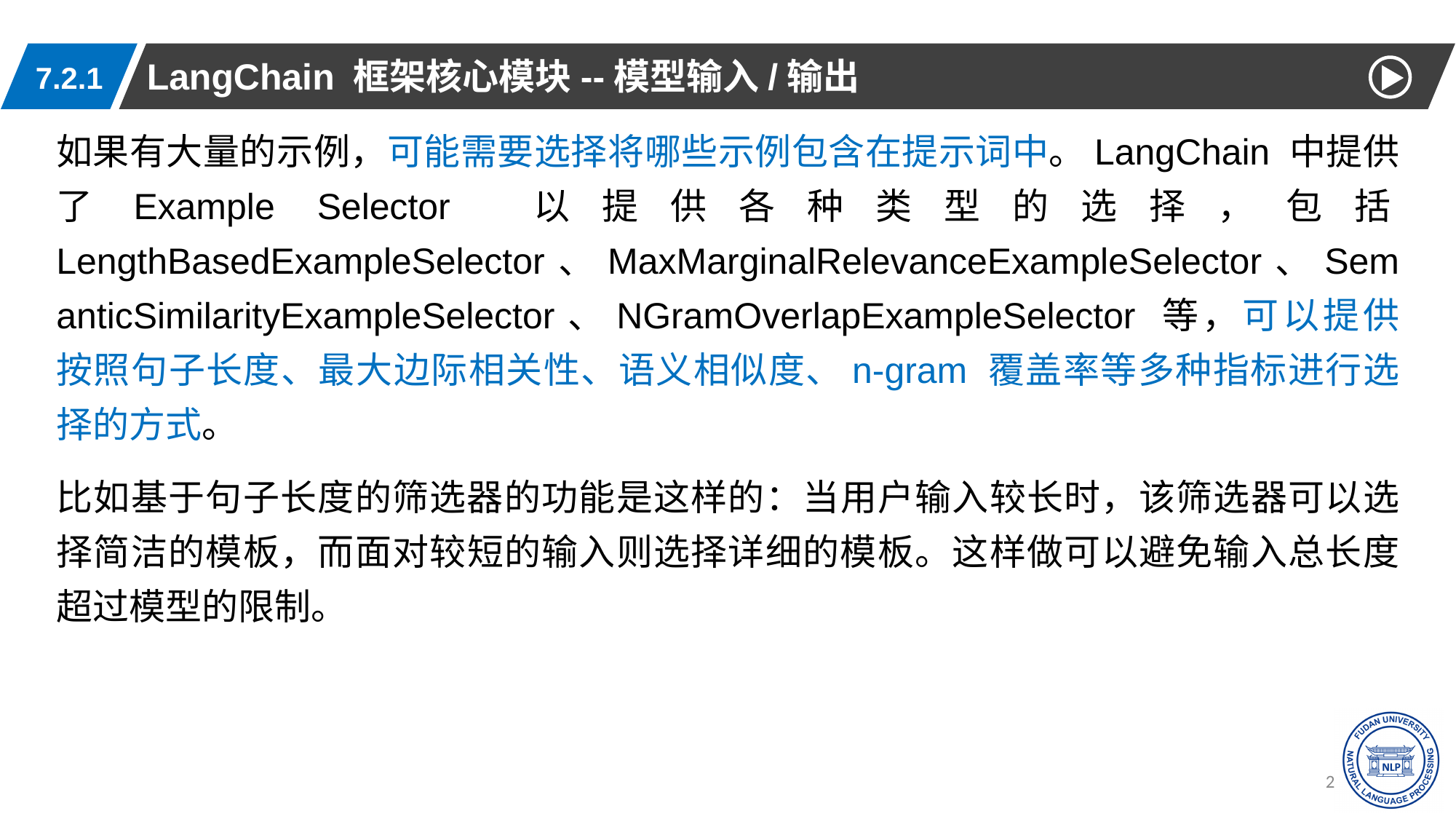

LangChain 框架核心模块--模型输入/输出
7.2.1

如果有大量的示例，可能需要选择将哪些示例包含在提示词中。LangChain 中提供了Example Selector 以提供各种类型的选择，包括LengthBasedExampleSelector、MaxMarginalRelevanceExampleSelector、SemanticSimilarityExampleSelector、NGramOverlapExampleSelector 等，可以提供按照句子长度、最大边际相关性、语义相似度、n-gram 覆盖率等多种指标进行选择的方式。
比如基于句子长度的筛选器的功能是这样的：当用户输入较长时，该筛选器可以选择简洁的模板，而面对较短的输入则选择详细的模板。这样做可以避免输入总长度超过模型的限制。
21